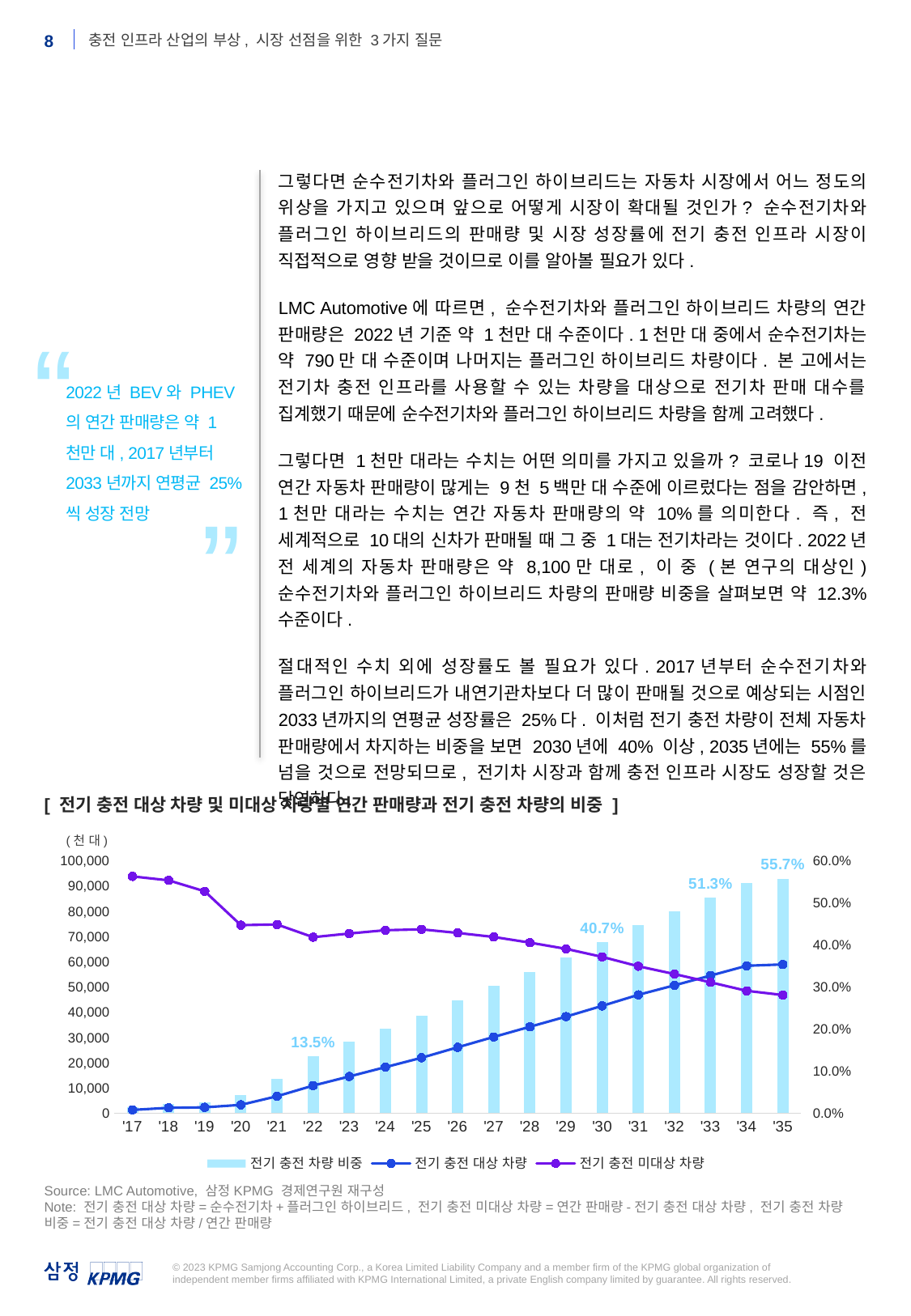

그렇다면 순수전기차와 플러그인 하이브리드는 자동차 시장에서 어느 정도의 위상을 가지고 있으며 앞으로 어떻게 시장이 확대될 것인가? 순수전기차와 플러그인 하이브리드의 판매량 및 시장 성장률에 전기 충전 인프라 시장이 직접적으로 영향 받을 것이므로 이를 알아볼 필요가 있다.
LMC Automotive에 따르면, 순수전기차와 플러그인 하이브리드 차량의 연간 판매량은 2022년 기준 약 1천만 대 수준이다. 1천만 대 중에서 순수전기차는 약 790만 대 수준이며 나머지는 플러그인 하이브리드 차량이다. 본 고에서는 전기차 충전 인프라를 사용할 수 있는 차량을 대상으로 전기차 판매 대수를 집계했기 때문에 순수전기차와 플러그인 하이브리드 차량을 함께 고려했다.
그렇다면 1천만 대라는 수치는 어떤 의미를 가지고 있을까? 코로나19 이전 연간 자동차 판매량이 많게는 9천 5백만 대 수준에 이르렀다는 점을 감안하면, 1천만 대라는 수치는 연간 자동차 판매량의 약 10%를 의미한다. 즉, 전 세계적으로 10대의 신차가 판매될 때 그 중 1대는 전기차라는 것이다. 2022년 전 세계의 자동차 판매량은 약 8,100만 대로, 이 중 (본 연구의 대상인) 순수전기차와 플러그인 하이브리드 차량의 판매량 비중을 살펴보면 약 12.3% 수준이다.
절대적인 수치 외에 성장률도 볼 필요가 있다. 2017년부터 순수전기차와 플러그인 하이브리드가 내연기관차보다 더 많이 판매될 것으로 예상되는 시점인 2033년까지의 연평균 성장률은 25%다. 이처럼 전기 충전 차량이 전체 자동차 판매량에서 차지하는 비중을 보면 2030년에 40% 이상, 2035년에는 55%를 넘을 것으로 전망되므로, 전기차 시장과 함께 충전 인프라 시장도 성장할 것은 당연하다.

“
2022년 BEV와 PHEV의 연간 판매량은 약 1천만 대, 2017년부터 2033년까지 연평균 25%씩 성장 전망
”
[ 전기 충전 대상 차량 및 미대상 차량별 연간 판매량과 전기 충전 차량의 비중 ]
(천 대)

### Chart

| Category | 전기 충전 차량 비중 | 전기 충전 대상 차량 | 전기 충전 미대상 차량 |
|---|---|---|---|
| '17 | 0.01355289332188738 | 1288.292 | 93768.311 |
| '18 | 0.02264656074956859 | 2136.233 | 92193.013 |
| '19 | 0.025672768145041505 | 2315.232 | 87867.174 |
| '20 | 0.04234202809454161 | 3292.776 | 74473.36200000001 |
| '21 | 0.08234454404534679 | 6706.105 | 74733.474 |
| '22 | 0.13547969735296733 | 10921.136 | 69689.732 |
| '23 | 0.16968455402520558 | 14541.154 | 71154.05900000001 |
| '24 | 0.20098275090320195 | 18224.369 | 72451.91500000001 |
| '25 | 0.23156650475321236 | 21936.207 | 72793.413 |
| '26 | 0.26767559932192286 | 26092.481 | 71385.515 |
| '27 | 0.3019465793433939 | 30192.512 | 69800.381 |
| '28 | 0.33630962152741495 | 34221.765 | 67534.958 |
| '29 | 0.3700506811688724 | 38227.515 | 65075.943 |
| '30 | 0.4070950444805947 | 42500.548 | 61899.022999999994 |
| '31 | 0.446100691691383 | 46870.63 | 58196.748 |
| '32 | 0.47880777860637863 | 50634.512 | 55116.719 |
| '33 | 0.5126312033754427 | 54504.003 | 51818.051999999996 |
| '34 | 0.5464340865013676 | 58385.439 | 48462.652 |
| '35 | 0.5573257597438994 | 58917.545 | 46797.19 |
Source: LMC Automotive, 삼정KPMG 경제연구원 재구성
Note: 전기 충전 대상 차량=순수전기차+플러그인 하이브리드, 전기 충전 미대상 차량=연간 판매량-전기 충전 대상 차량, 전기 충전 차량 비중=전기 충전 대상 차량/연간 판매량